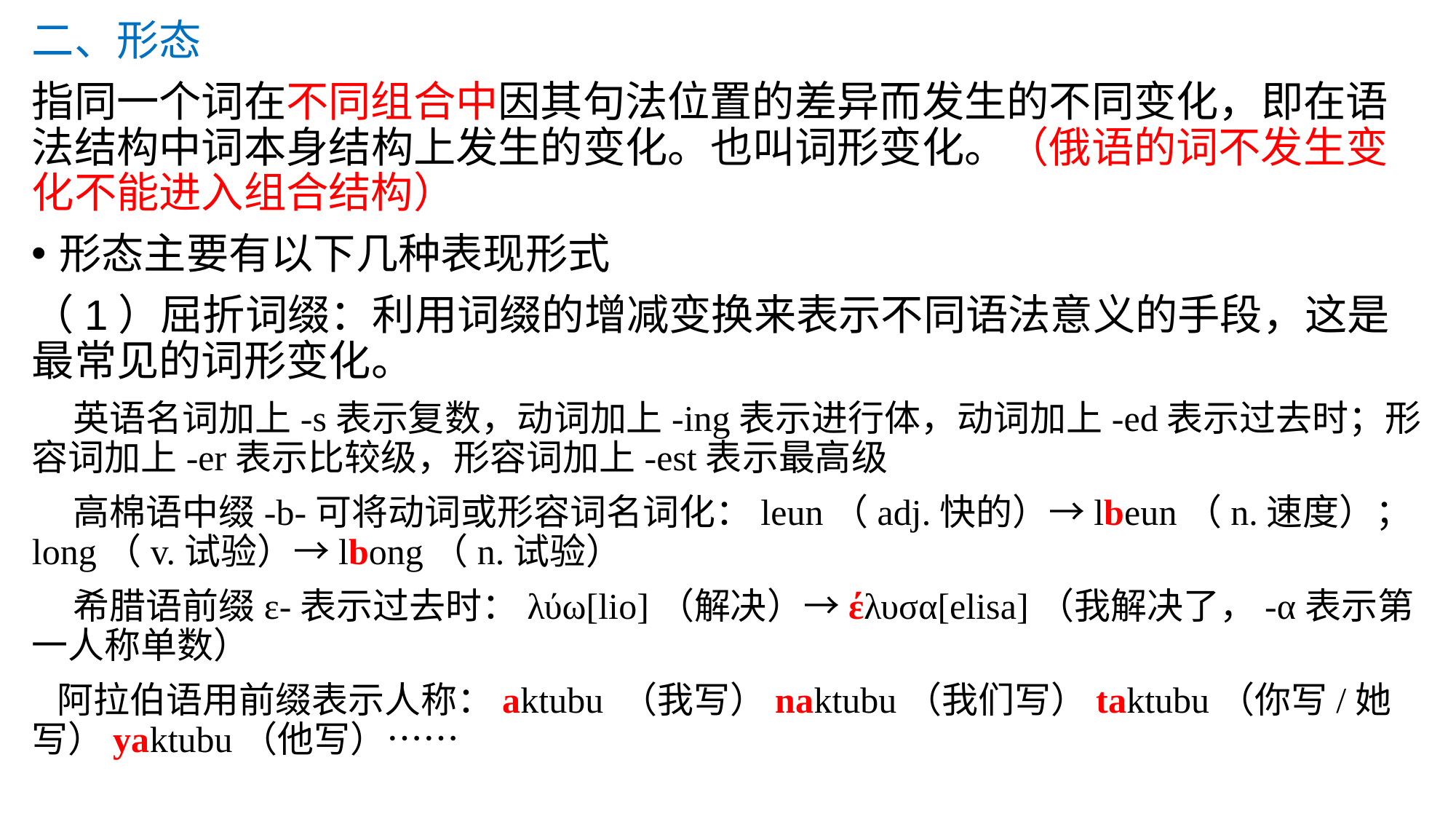

二、形态
指同一个词在不同组合中因其句法位置的差异而发生的不同变化，即在语法结构中词本身结构上发生的变化。也叫词形变化。（俄语的词不发生变化不能进入组合结构）
形态主要有以下几种表现形式
（1）屈折词缀：利用词缀的增减变换来表示不同语法意义的手段，这是最常见的词形变化。
    英语名词加上-s表示复数，动词加上-ing表示进行体，动词加上-ed表示过去时；形容词加上-er表示比较级，形容词加上-est表示最高级
    高棉语中缀-b-可将动词或形容词名词化：leun（adj.快的）→lbeun（n.速度）；long（v.试验）→lbong（n.试验）
    希腊语前缀ε-表示过去时：λύω[lio]（解决）→έλυσα[elisa]（我解决了，-α表示第一人称单数）
  阿拉伯语用前缀表示人称：aktubu （我写）naktubu（我们写）taktubu（你写/她写）yaktubu（他写）……